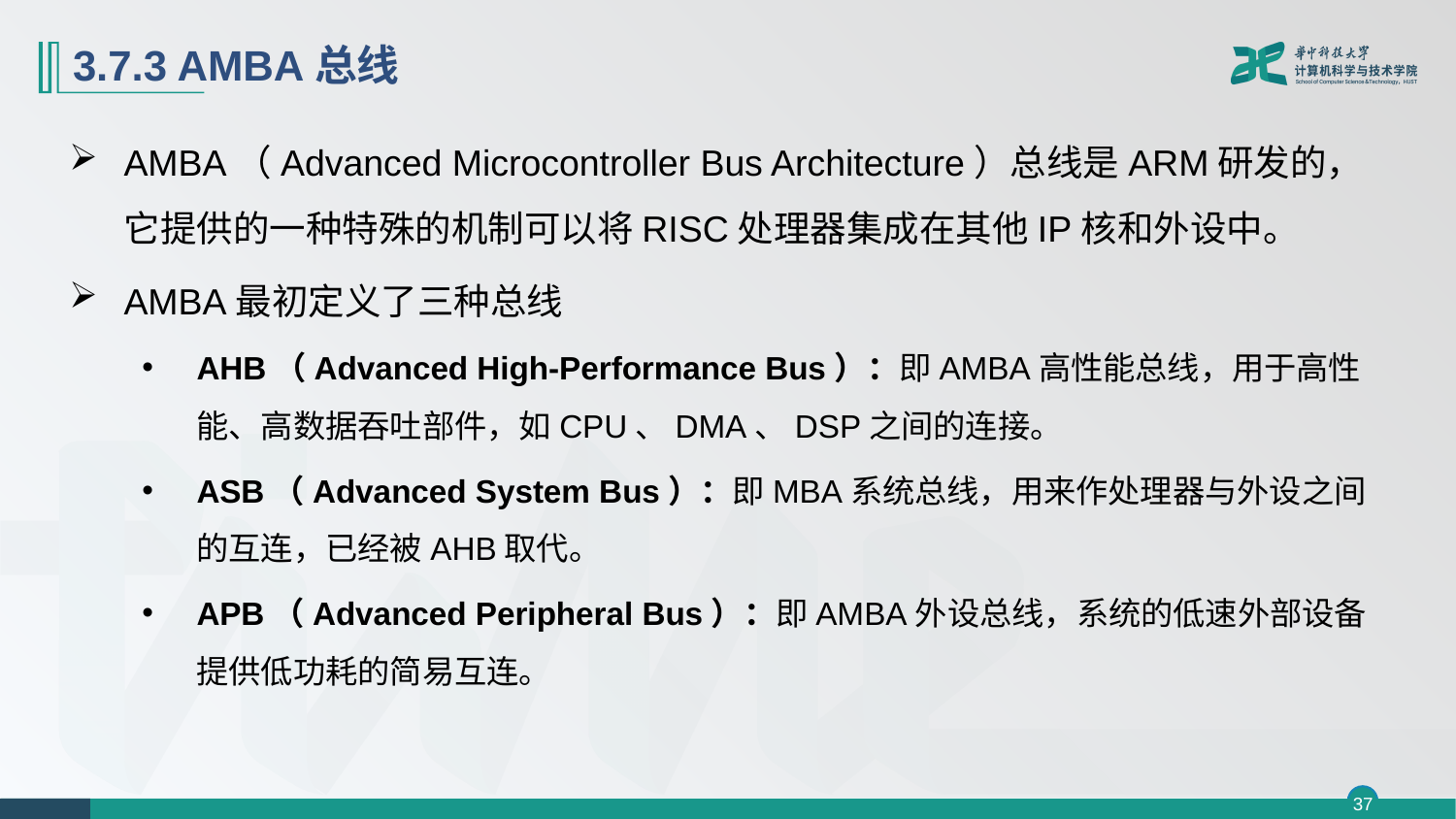

# 3.7.3 AMBA总线
AMBA（Advanced Microcontroller Bus Architecture）总线是ARM研发的，它提供的一种特殊的机制可以将RISC处理器集成在其他IP核和外设中。
AMBA最初定义了三种总线
AHB（Advanced High-Performance Bus）：即AMBA高性能总线，用于高性能、高数据吞吐部件，如CPU、DMA、DSP之间的连接。
ASB（Advanced System Bus）：即MBA系统总线，用来作处理器与外设之间的互连，已经被AHB取代。
APB（Advanced Peripheral Bus）：即AMBA外设总线，系统的低速外部设备提供低功耗的简易互连。